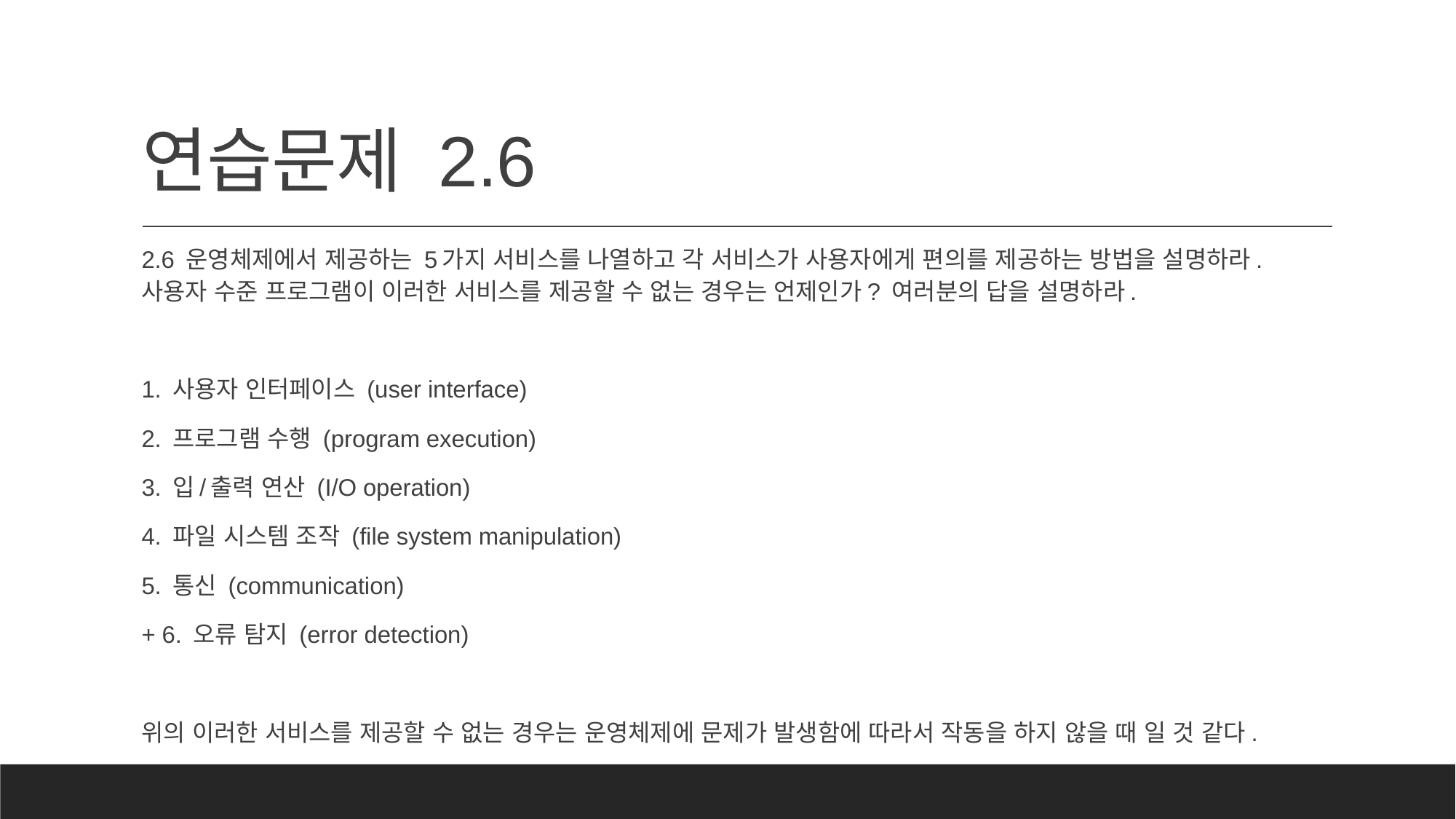

# 연습문제 2.6
2.6 운영체제에서 제공하는 5가지 서비스를 나열하고 각 서비스가 사용자에게 편의를 제공하는 방법을 설명하라. 사용자 수준 프로그램이 이러한 서비스를 제공할 수 없는 경우는 언제인가? 여러분의 답을 설명하라.

1. 사용자 인터페이스 (user interface)
2. 프로그램 수행 (program execution)
3. 입/출력 연산 (I/O operation)
4. 파일 시스템 조작 (file system manipulation)
5. 통신 (communication)
+ 6. 오류 탐지 (error detection)

위의 이러한 서비스를 제공할 수 없는 경우는 운영체제에 문제가 발생함에 따라서 작동을 하지 않을 때 일 것 같다.